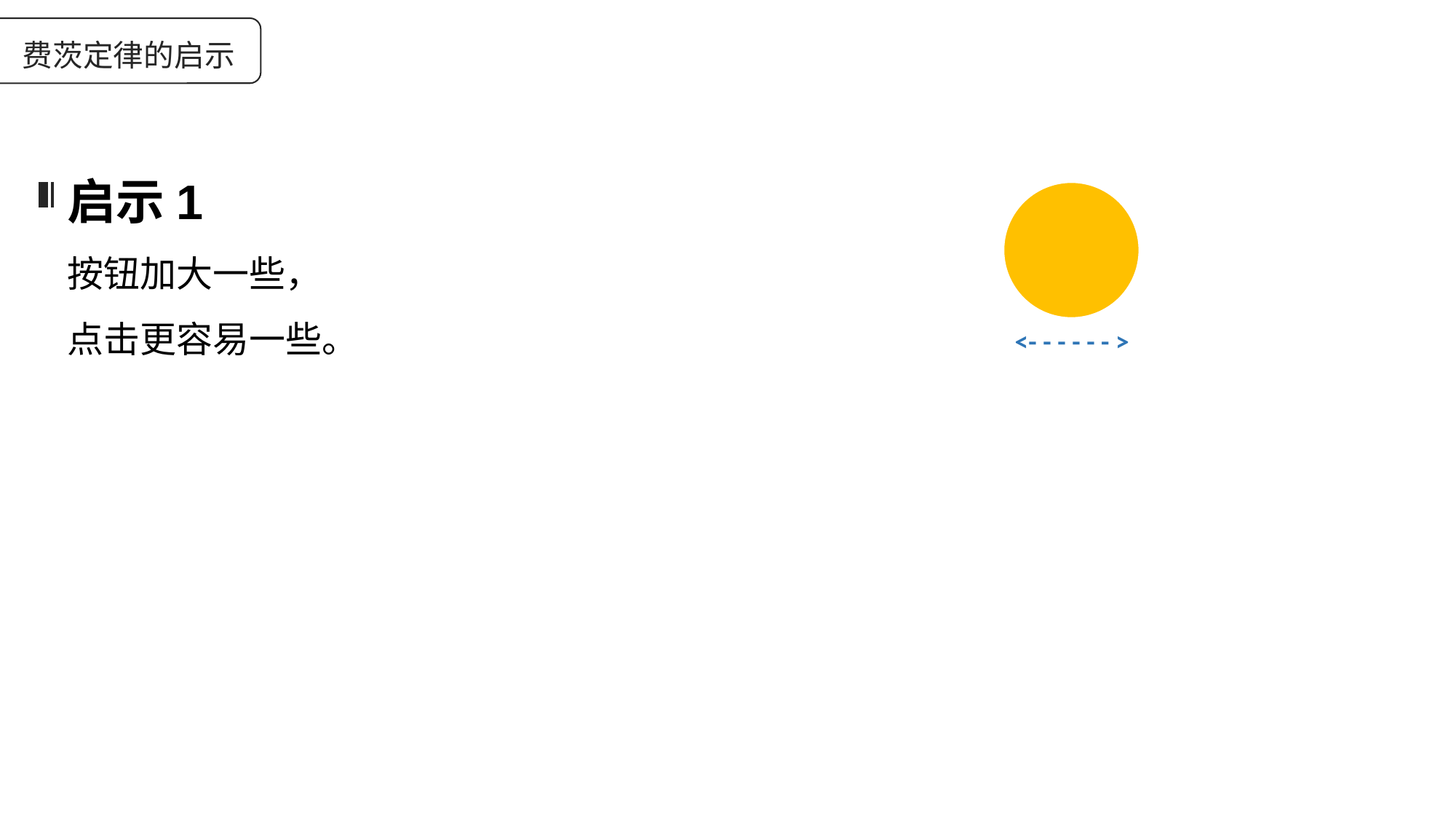

费茨定律的启示
启示1
按钮加大一些，
点击更容易一些。

<- - - - - - >